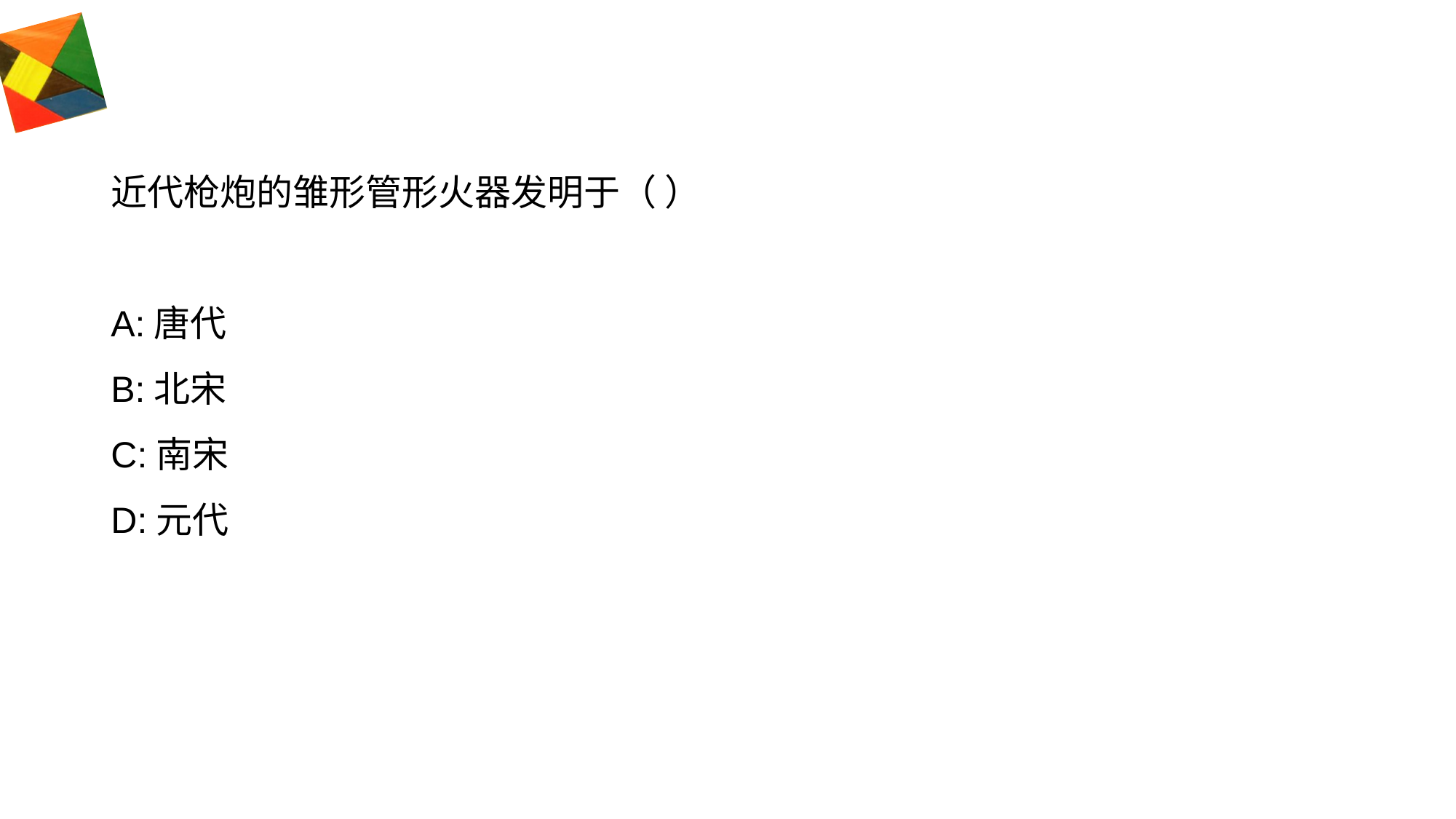

#
近代枪炮的雏形管形火器发明于（ ）

A:唐代
B:北宋
C:南宋
D:元代

167